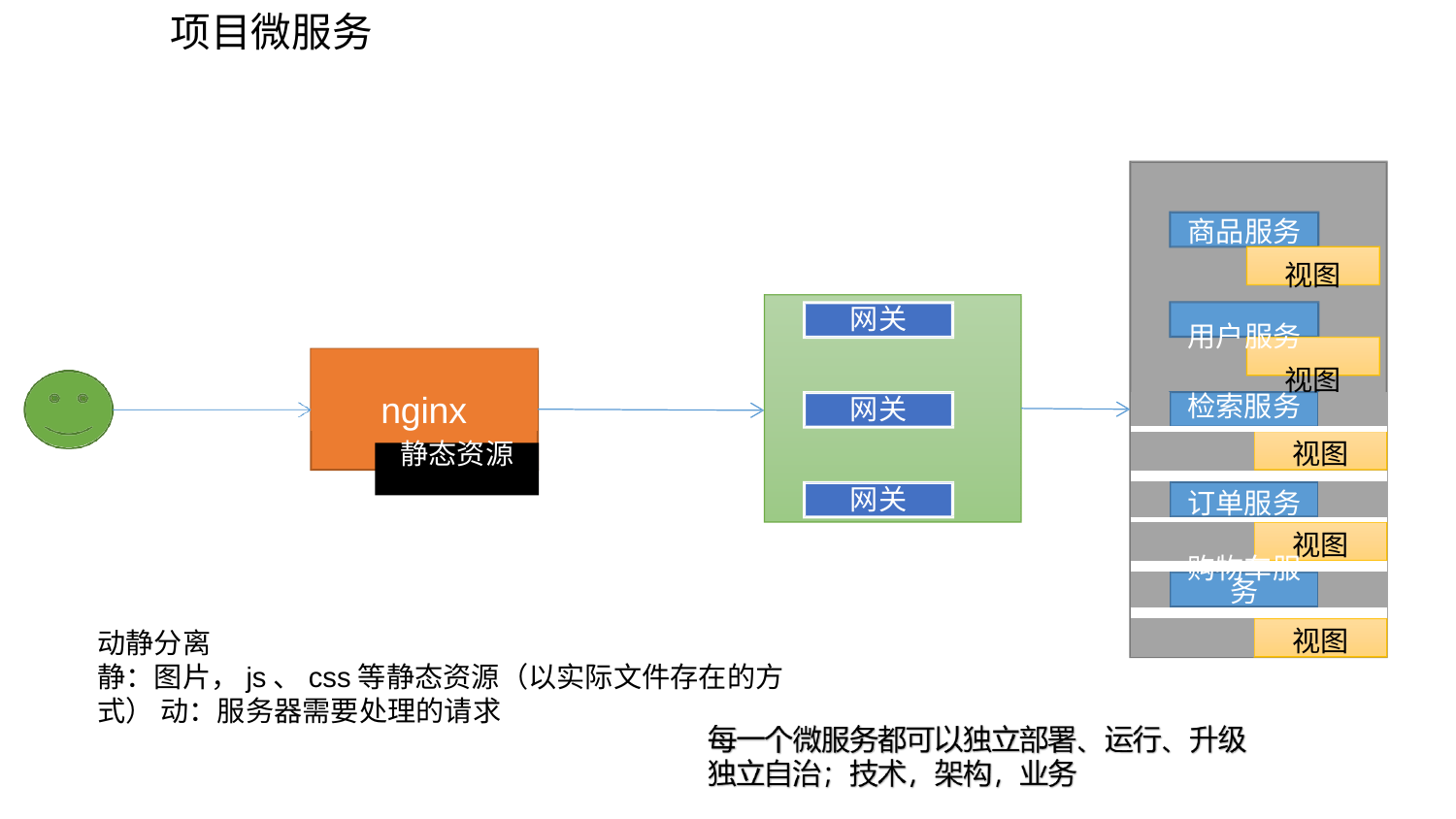

# 项目微服务

| 商品服务 视图 用户服务 视图 |  |  |  |
| --- | --- | --- | --- |
|  | 检索服务 |  |  |
|  |  | 视图 |  |
|  | 订单服务 |  |  |
|  |  | 视图 |  |
|  | 购物车服 务 |  |  |
|  |  | 视图 |  |

网关

nginx

网关

静态资源
网关

动静分离
静：图片，js、css等静态资源（以实际文件存在的方式） 动：服务器需要处理的请求